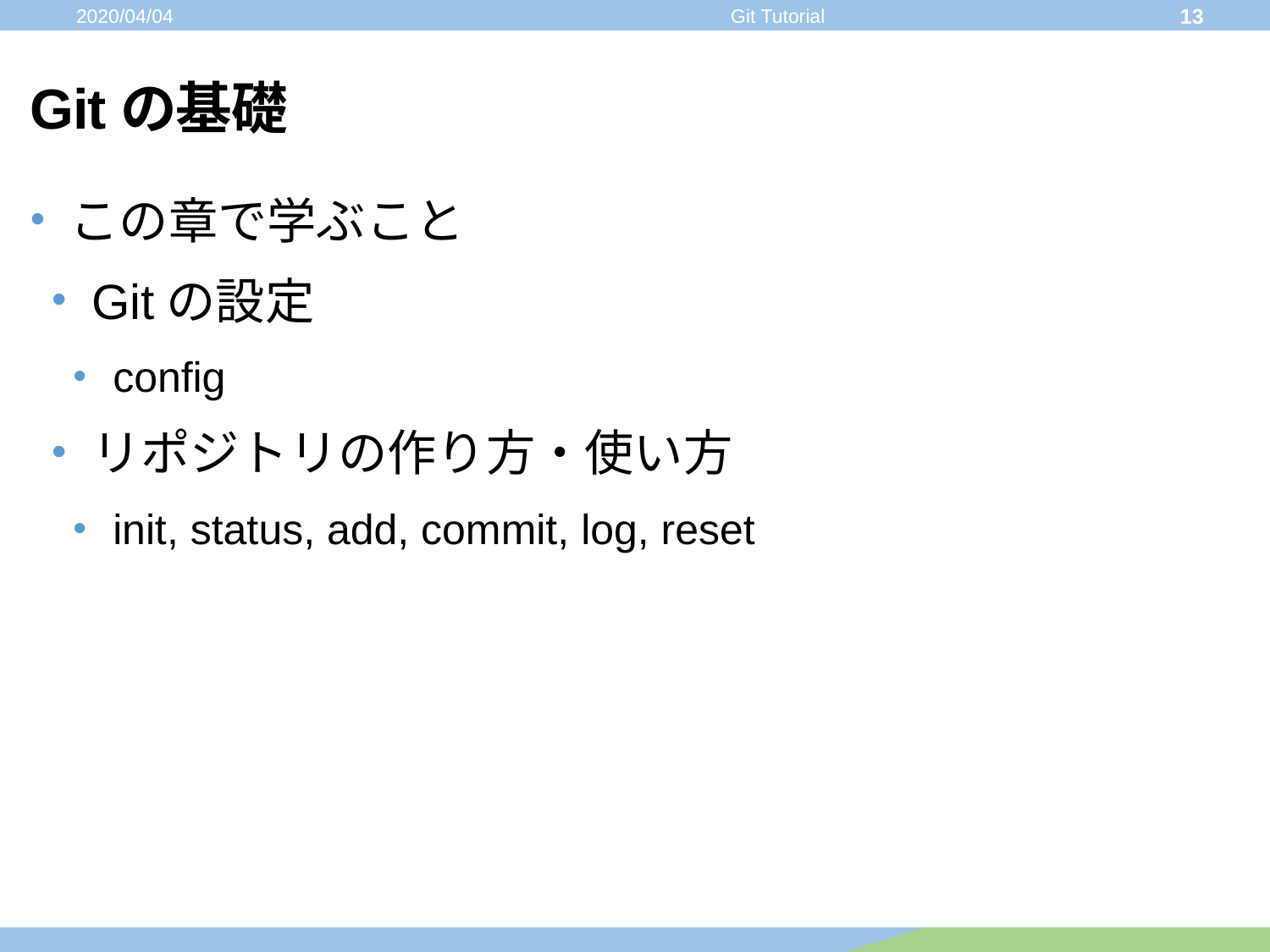

2020/04/04
13
Git Tutorial
# Gitの基礎
この章で学ぶこと
Gitの設定
config
リポジトリの作り方・使い方
init, status, add, commit, log, reset